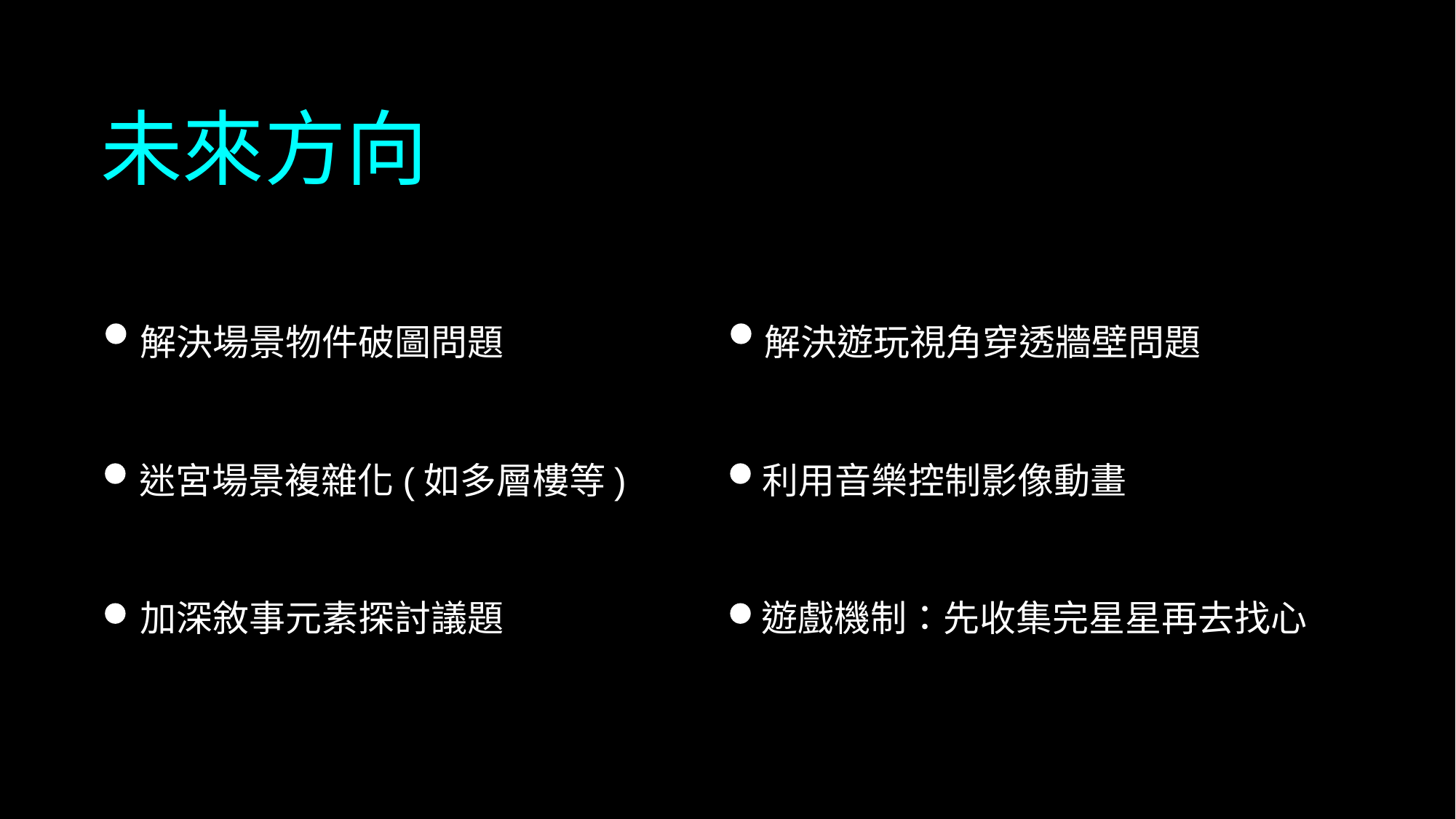

未來方向
解決場景物件破圖問題
解決遊玩視角穿透牆壁問題

迷宮場景複雜化(如多層樓等)
利用音樂控制影像動畫

加深敘事元素探討議題
遊戲機制：先收集完星星再去找心